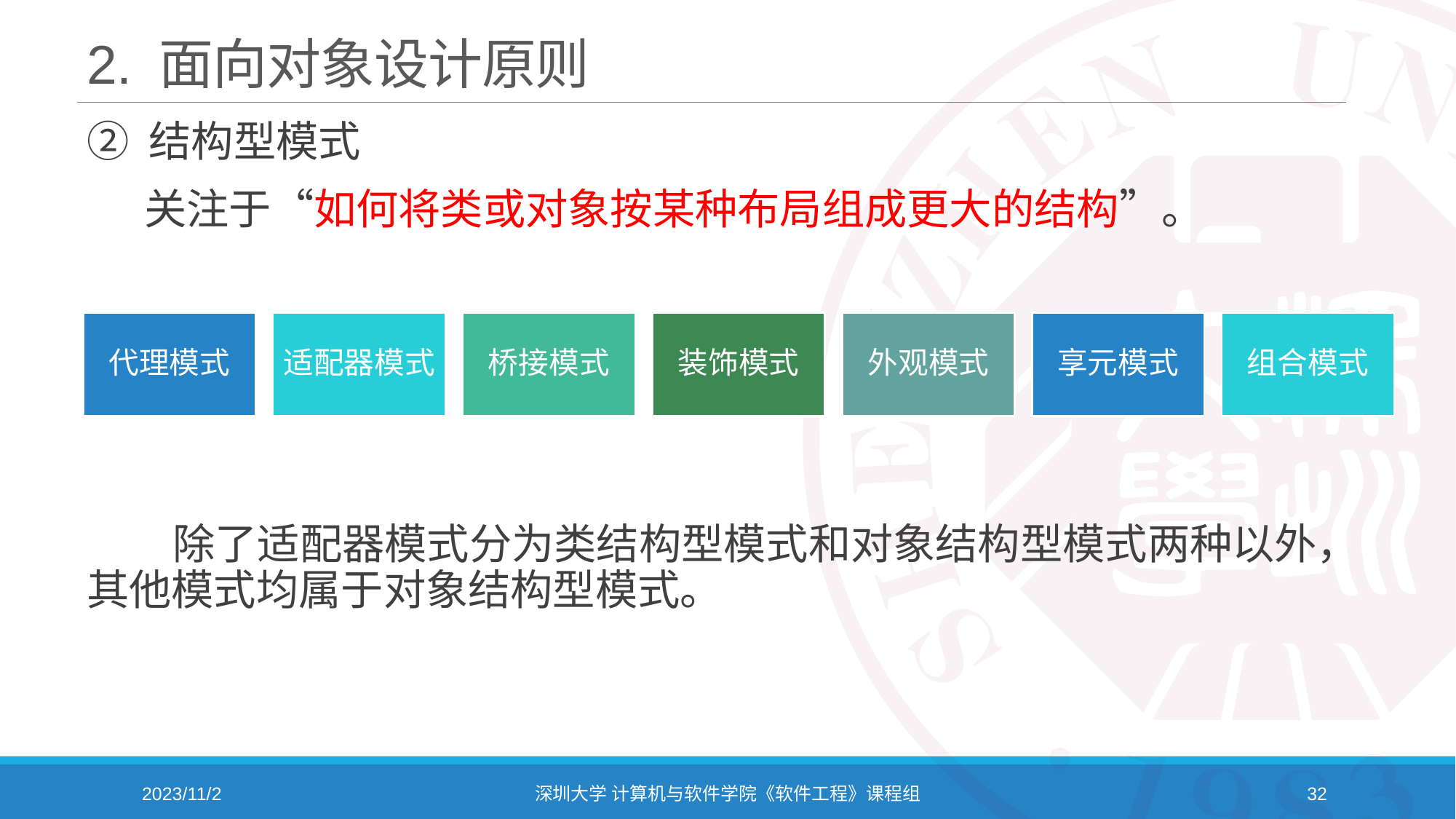

# 2. 面向对象设计原则
② 结构型模式
     关注于“如何将类或对象按某种布局组成更大的结构”。

        除了适配器模式分为类结构型模式和对象结构型模式两种以外，其他模式均属于对象结构型模式。

代理模式
适配器模式
桥接模式
装饰模式
外观模式
享元模式
组合模式
2023/11/2
深圳大学 计算机与软件学院《软件工程》课程组
32